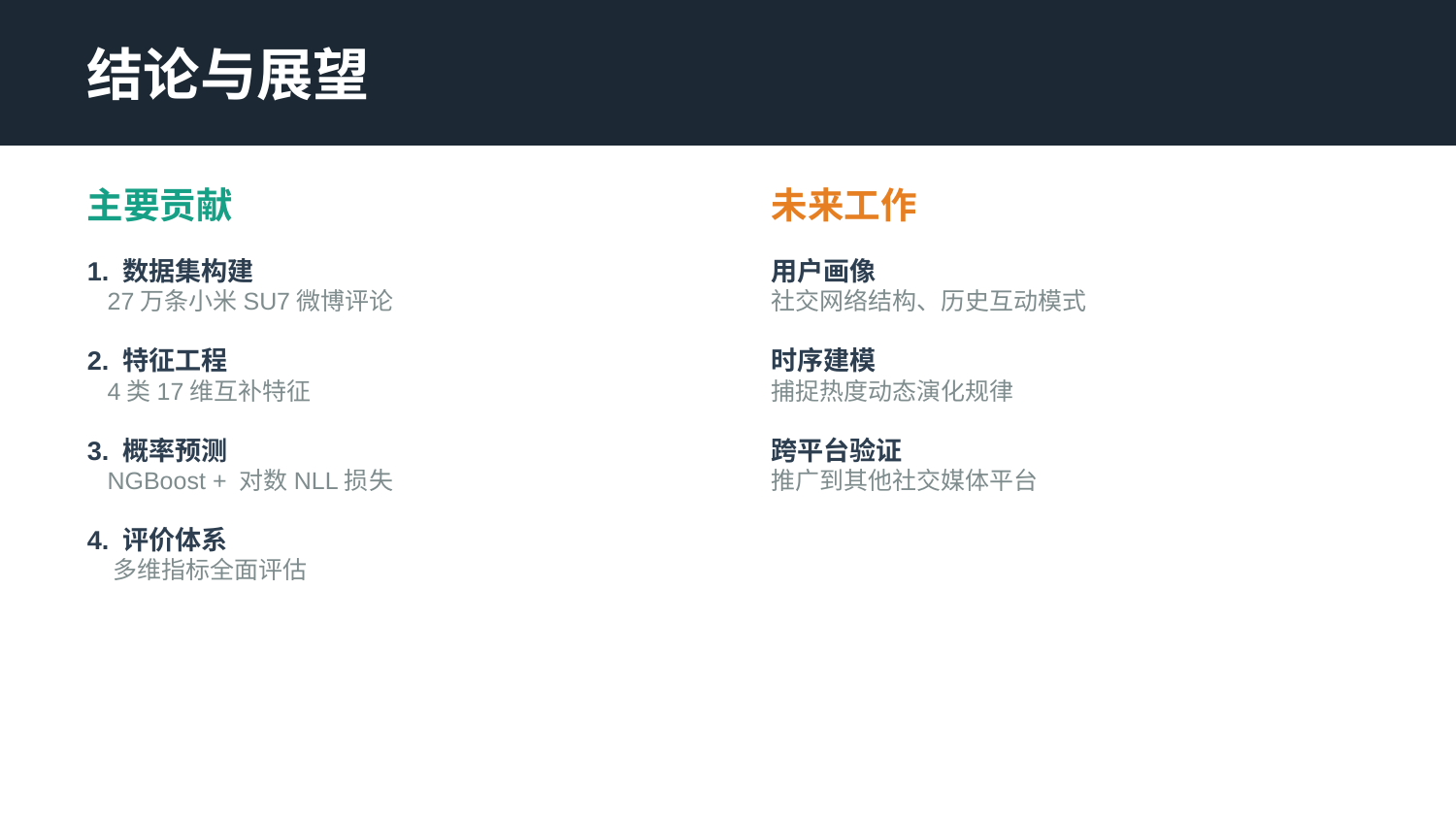

结论与展望
主要贡献
未来工作
1. 数据集构建
   27万条小米SU7微博评论

2. 特征工程
   4类17维互补特征

3. 概率预测
   NGBoost + 对数NLL损失

4. 评价体系
   多维指标全面评估
用户画像
社交网络结构、历史互动模式

时序建模
捕捉热度动态演化规律

跨平台验证
推广到其他社交媒体平台